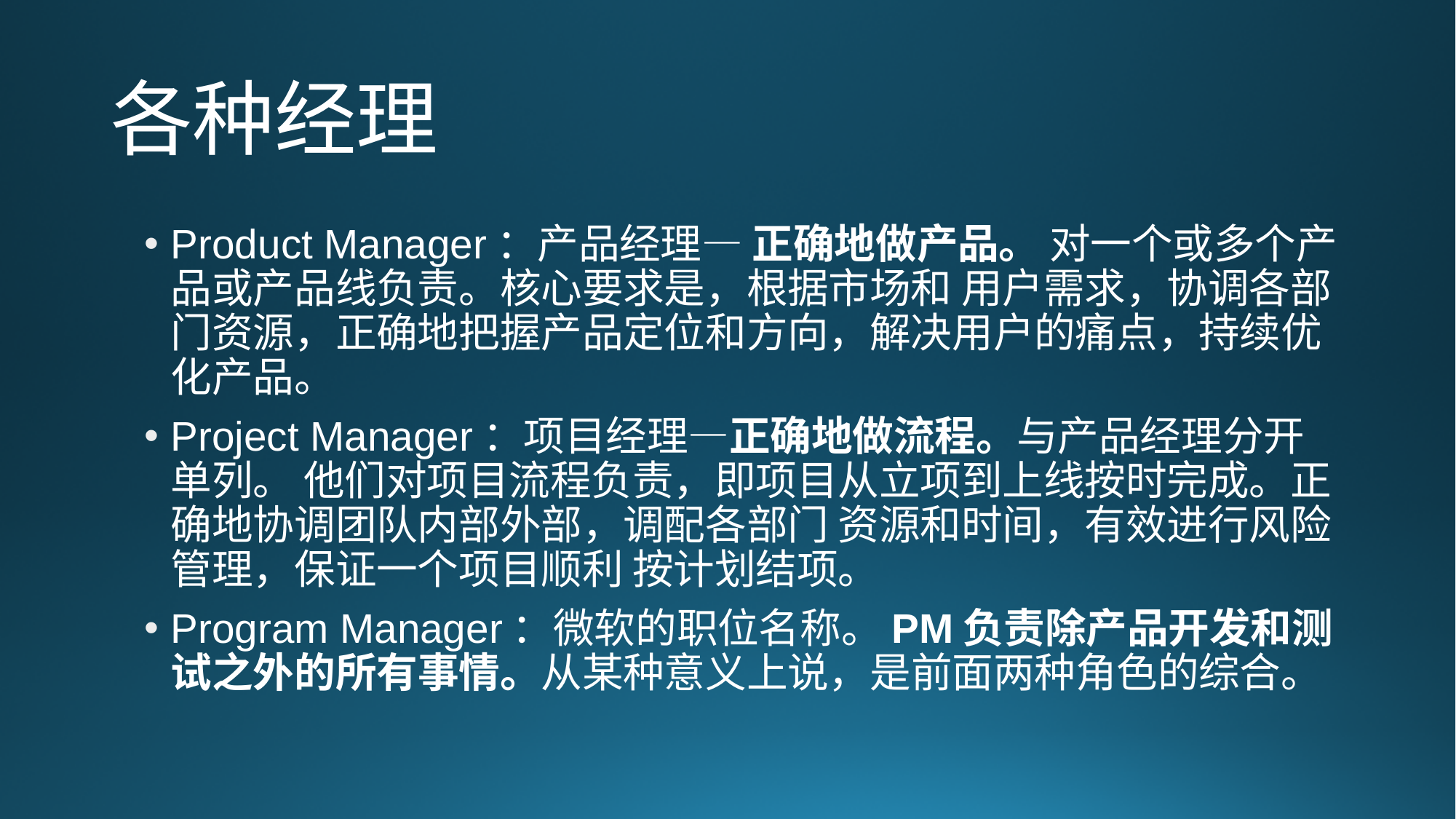

# 各种经理
Product Manager：产品经理— 正确地做产品。 对一个或多个产品或产品线负责。核心要求是，根据市场和 用户需求，协调各部门资源，正确地把握产品定位和方向，解决用户的痛点，持续优化产品。
Project Manager：项目经理—正确地做流程。与产品经理分开单列。 他们对项目流程负责，即项目从立项到上线按时完成。正确地协调团队内部外部，调配各部门 资源和时间，有效进行风险管理，保证一个项目顺利 按计划结项。
Program Manager：微软的职位名称。PM负责除产品开发和测试之外的所有事情。从某种意义上说，是前面两种角色的综合。